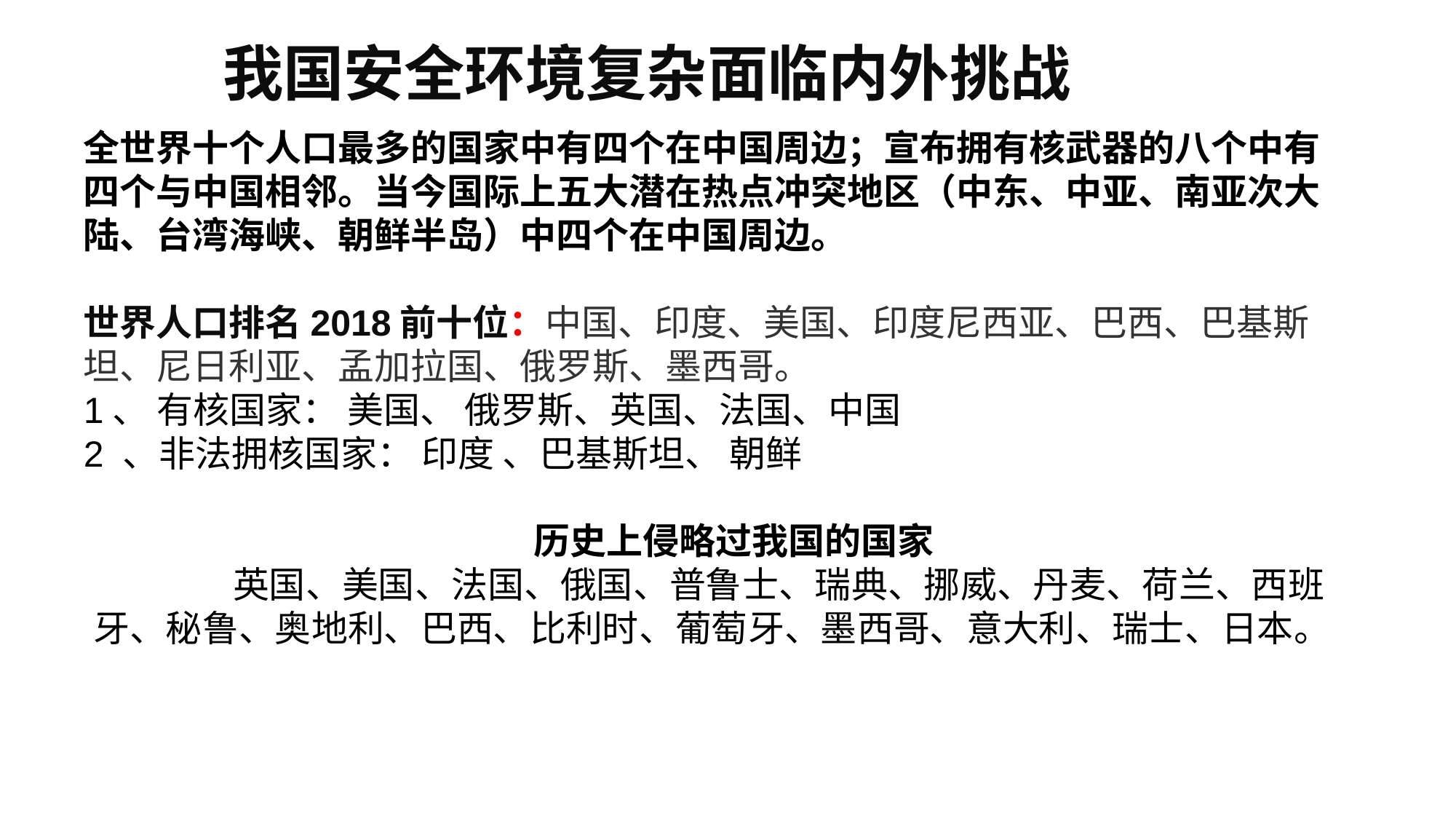

我国安全环境复杂面临内外挑战
全世界十个人口最多的国家中有四个在中国周边；宣布拥有核武器的八个中有四个与中国相邻。当今国际上五大潜在热点冲突地区（中东、中亚、南亚次大陆、台湾海峡、朝鲜半岛）中四个在中国周边。

世界人口排名2018前十位：中国、印度、美国、印度尼西亚、巴西、巴基斯坦、尼日利亚、孟加拉国、俄罗斯、墨西哥。
1、 有核国家： 美国、 俄罗斯、英国、法国、中国
2 、非法拥核国家： 印度 、巴基斯坦、 朝鲜

　 历史上侵略过我国的国家
	   英国、美国、法国、俄国、普鲁士、瑞典、挪威、丹麦、荷兰、西班牙、秘鲁、奥地利、巴西、比利时、葡萄牙、墨西哥、意大利、瑞士、日本。